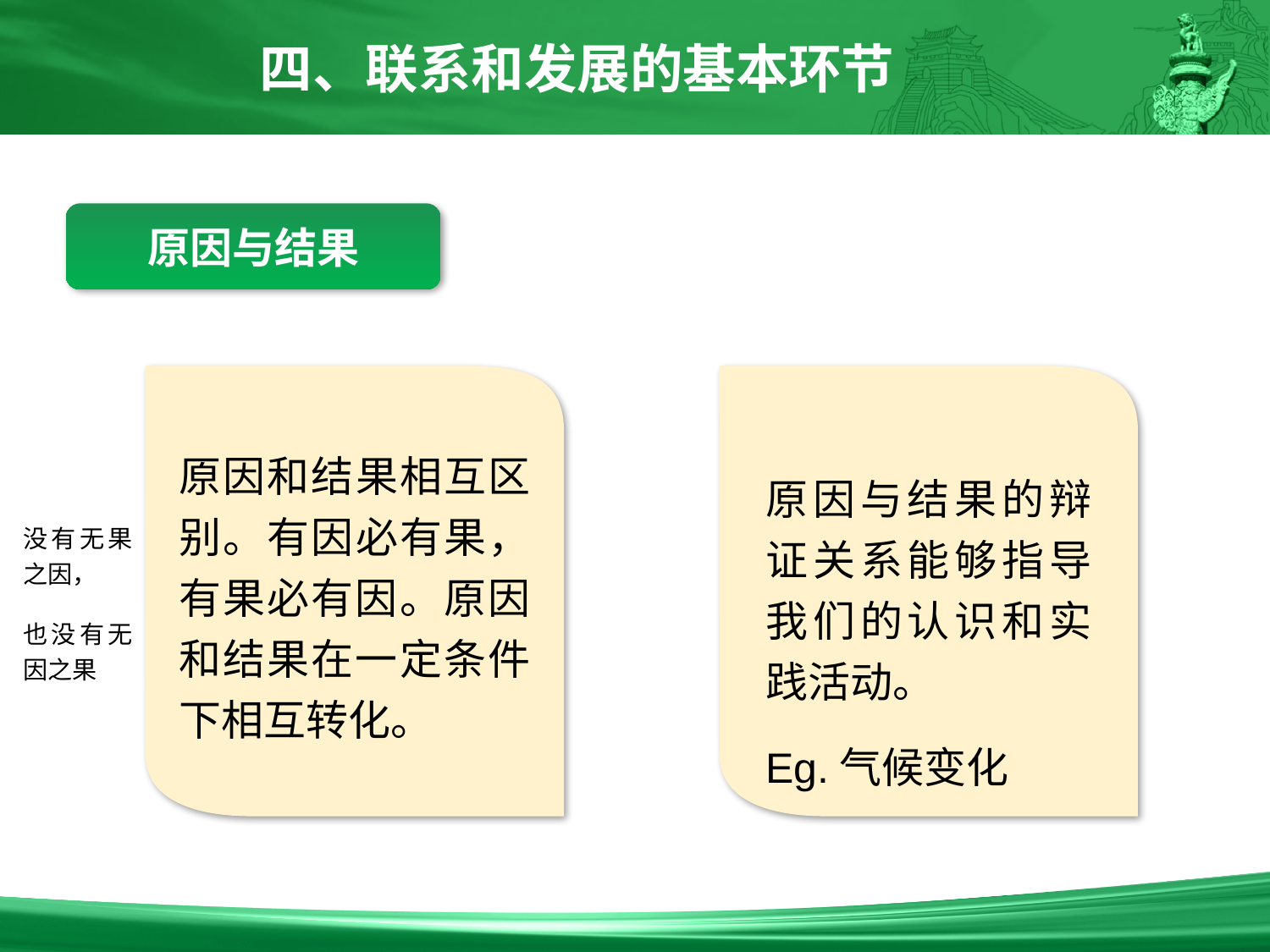

四、联系和发展的基本环节
原因与结果

原因和结果相互区别。有因必有果，有果必有因。原因和结果在一定条件下相互转化。
原因与结果的辩证关系能够指导我们的认识和实践活动。
Eg.气候变化
没有无果之因，
也没有无因之果